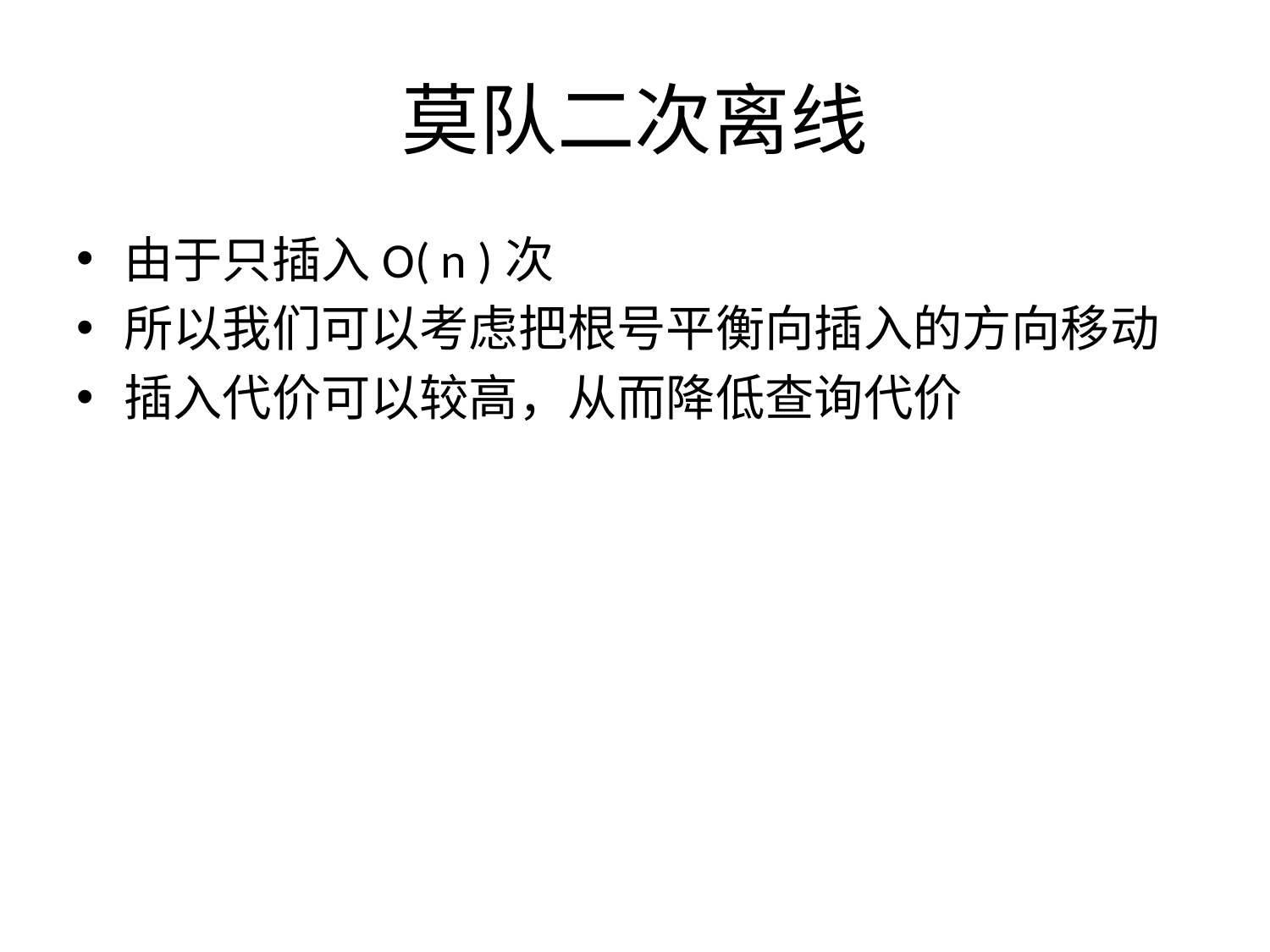

# 莫队二次离线
由于只插入O( n )次
所以我们可以考虑把根号平衡向插入的方向移动
插入代价可以较高，从而降低查询代价